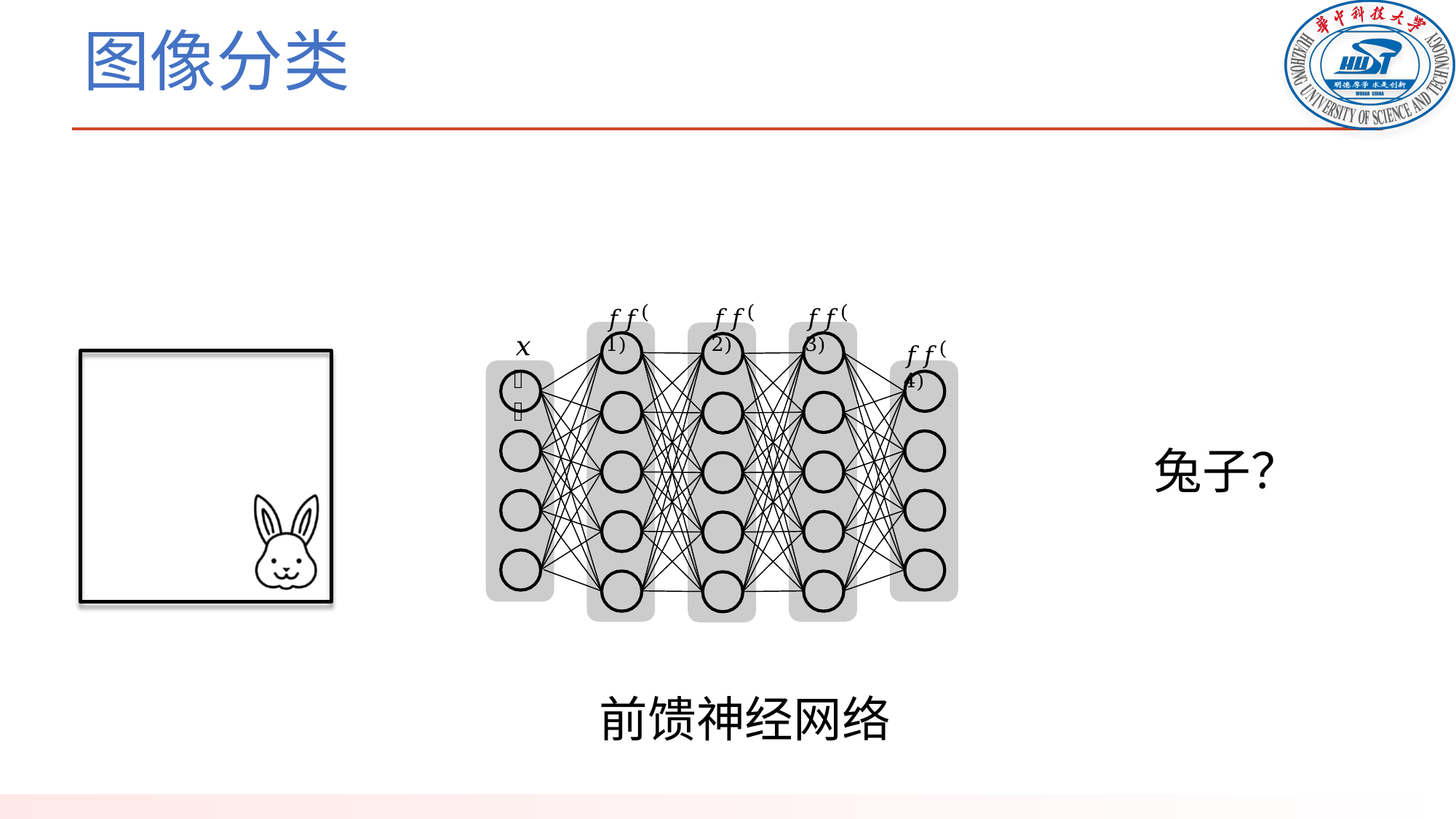

# 图像分类
𝑓𝑓(3)
𝑓𝑓(2)
𝑓𝑓(1)
𝑓𝑓(4)

𝑥𝑥

兔子？

前馈神经网络